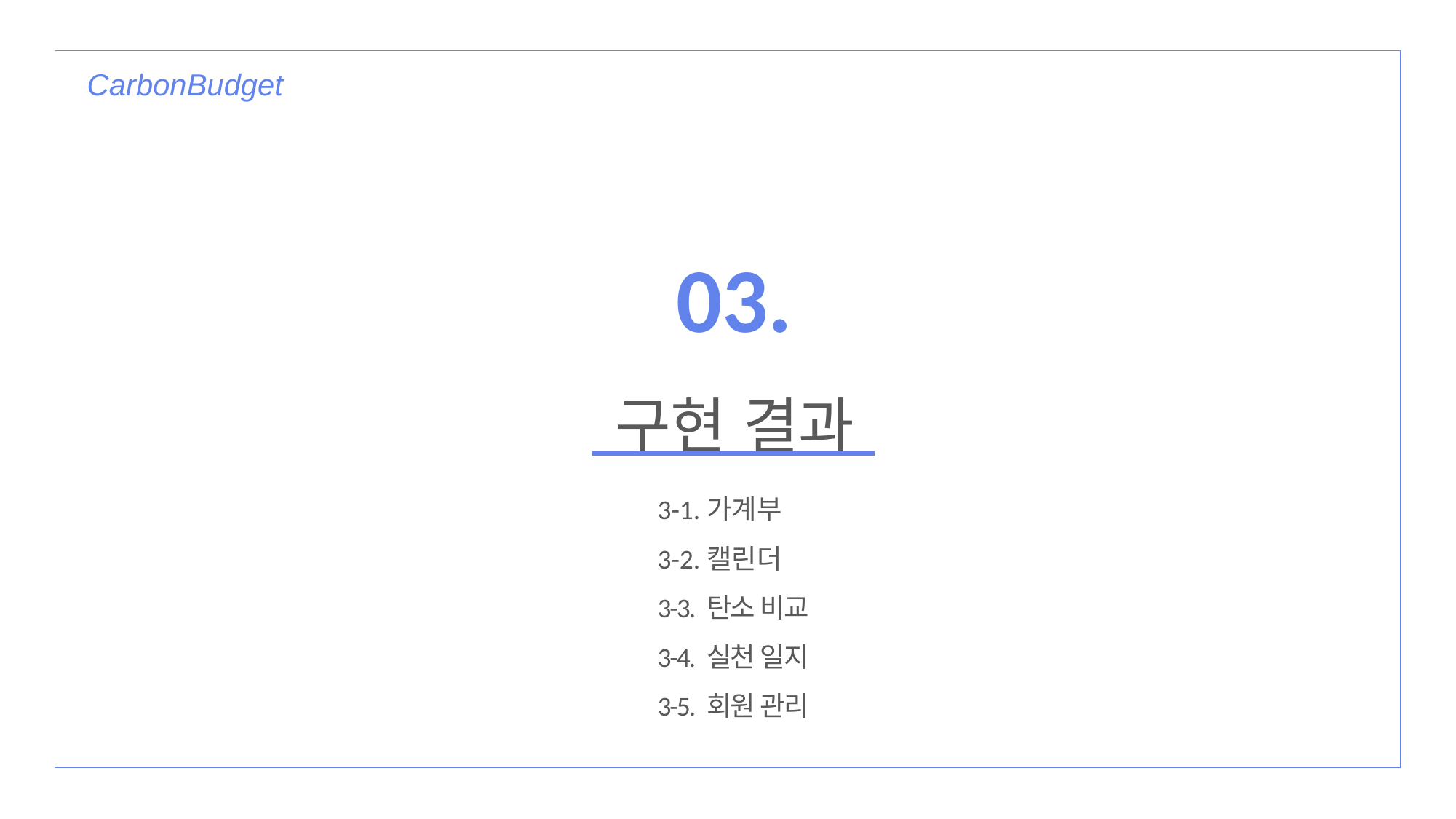

CarbonBudget

03.
구현 결과

3-1.가계부
3-2.캘린더
3-3. 탄소 비교
3-4. 실천 일지
3-5. 회원 관리